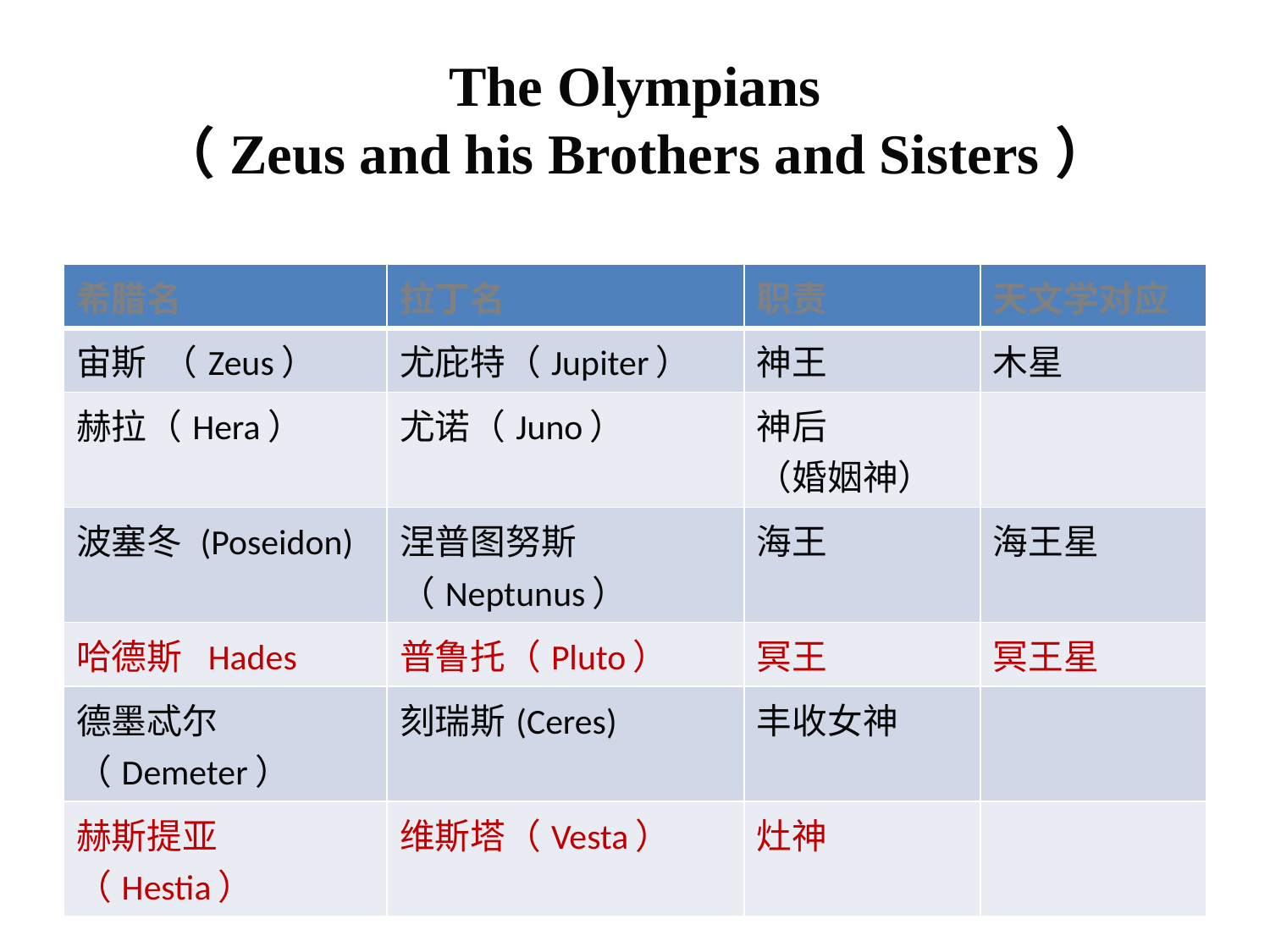

# The Olympians （Zeus and his Brothers and Sisters）
| 希腊名 | 拉丁名 | 职责 | 天文学对应 |
| --- | --- | --- | --- |
| 宙斯 （Zeus） | 尤庇特（Jupiter） | 神王 | 木星 |
| 赫拉（Hera） | 尤诺（Juno） | 神后 （婚姻神） |  |
| 波塞冬 (Poseidon) | 涅普图努斯（Neptunus） | 海王 | 海王星 |
| 哈德斯 Hades | 普鲁托（Pluto） | 冥王 | 冥王星 |
| 德墨忒尔（Demeter） | 刻瑞斯(Ceres) | 丰收女神 |  |
| 赫斯提亚（Hestia） | 维斯塔（Vesta） | 灶神 |  |